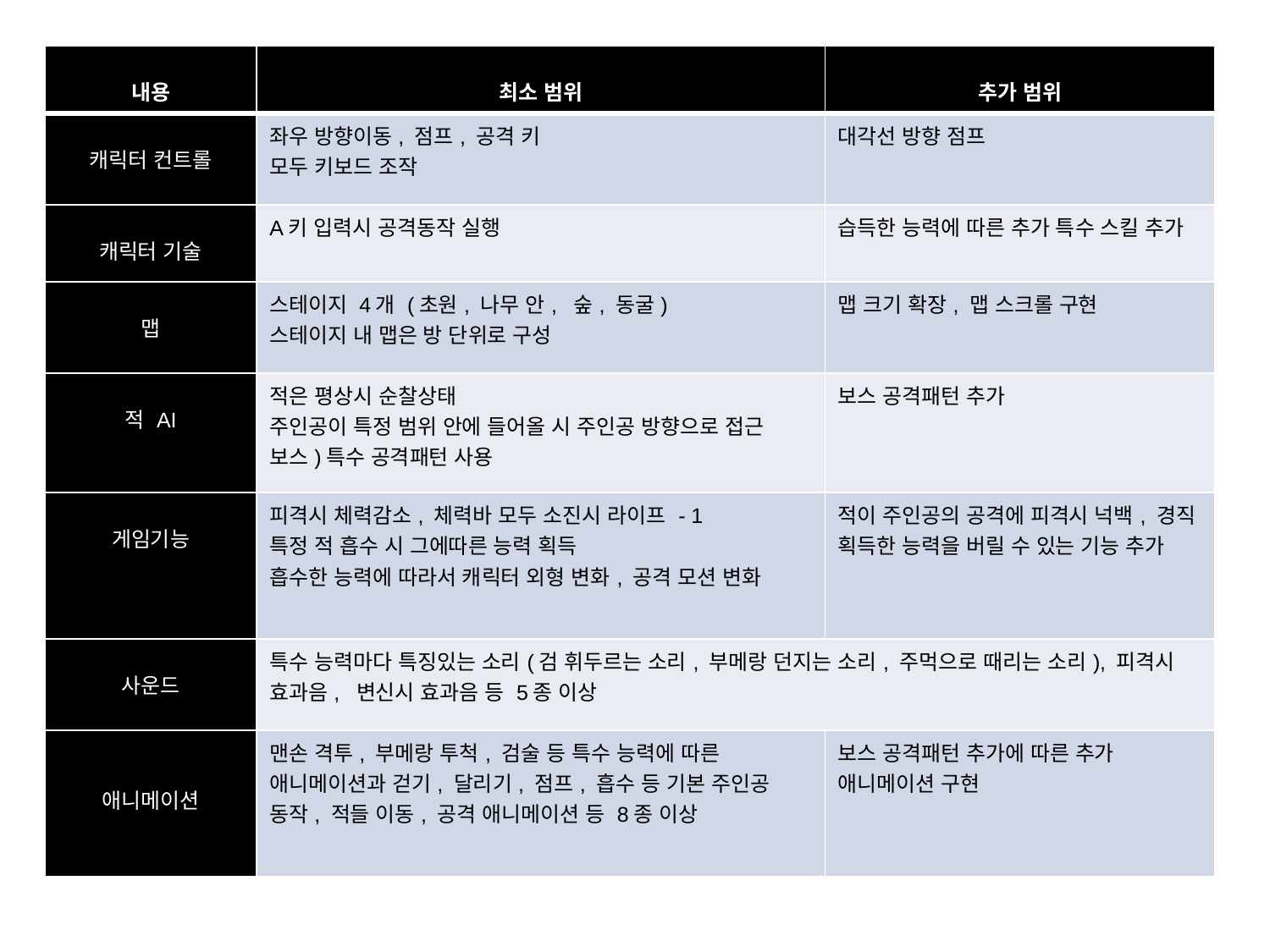

| 내용 | 최소 범위 | 추가 범위 |
| --- | --- | --- |
| 캐릭터 컨트롤 | 좌우 방향이동, 점프, 공격 키 모두 키보드 조작 | 대각선 방향 점프 |
| 캐릭터 기술 | A키 입력시 공격동작 실행 | 습득한 능력에 따른 추가 특수 스킬 추가 |
| 맵 | 스테이지 4개 (초원, 나무 안, 숲, 동굴) 스테이지 내 맵은 방 단위로 구성 | 맵 크기 확장, 맵 스크롤 구현 |
| 적 AI | 적은 평상시 순찰상태 주인공이 특정 범위 안에 들어올 시 주인공 방향으로 접근 보스)특수 공격패턴 사용 | 보스 공격패턴 추가 |
| 게임기능 | 피격시 체력감소, 체력바 모두 소진시 라이프 - 1 특정 적 흡수 시 그에따른 능력 획득 흡수한 능력에 따라서 캐릭터 외형 변화, 공격 모션 변화 | 적이 주인공의 공격에 피격시 넉백, 경직 획득한 능력을 버릴 수 있는 기능 추가 |
| 사운드 | 특수 능력마다 특징있는 소리(검 휘두르는 소리, 부메랑 던지는 소리, 주먹으로 때리는 소리), 피격시 효과음, 변신시 효과음 등 5종 이상 |  |
| 애니메이션 | 맨손 격투, 부메랑 투척, 검술 등 특수 능력에 따른 애니메이션과 걷기, 달리기, 점프, 흡수 등 기본 주인공 동작, 적들 이동, 공격 애니메이션 등 8종 이상 | 보스 공격패턴 추가에 따른 추가 애니메이션 구현 |